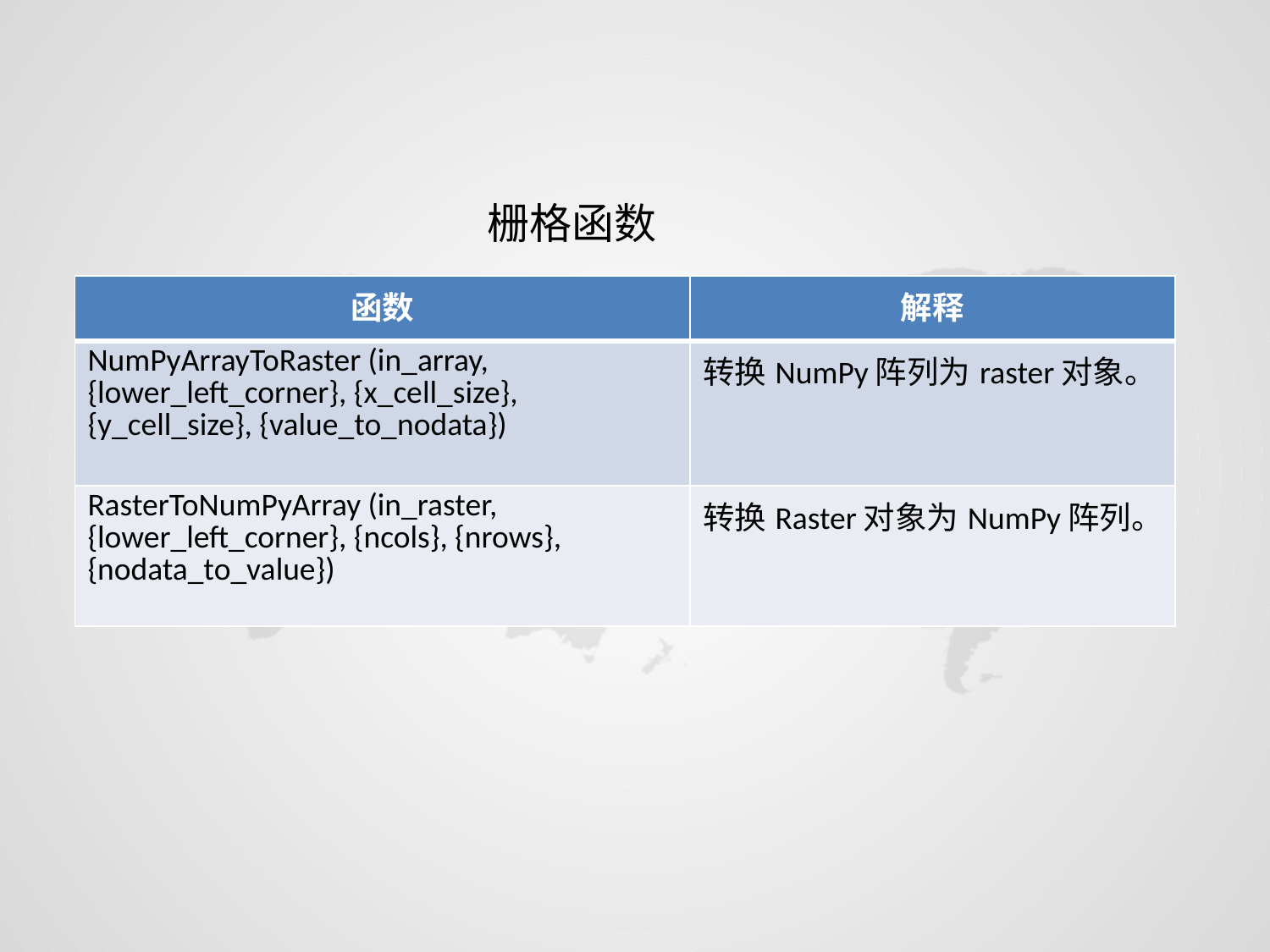

栅格函数
| 函数 | 解释 |
| --- | --- |
| NumPyArrayToRaster (in\_array, {lower\_left\_corner}, {x\_cell\_size}, {y\_cell\_size}, {value\_to\_nodata}) | 转换NumPy阵列为raster对象。 |
| RasterToNumPyArray (in\_raster, {lower\_left\_corner}, {ncols}, {nrows}, {nodata\_to\_value}) | 转换Raster对象为NumPy阵列。 |